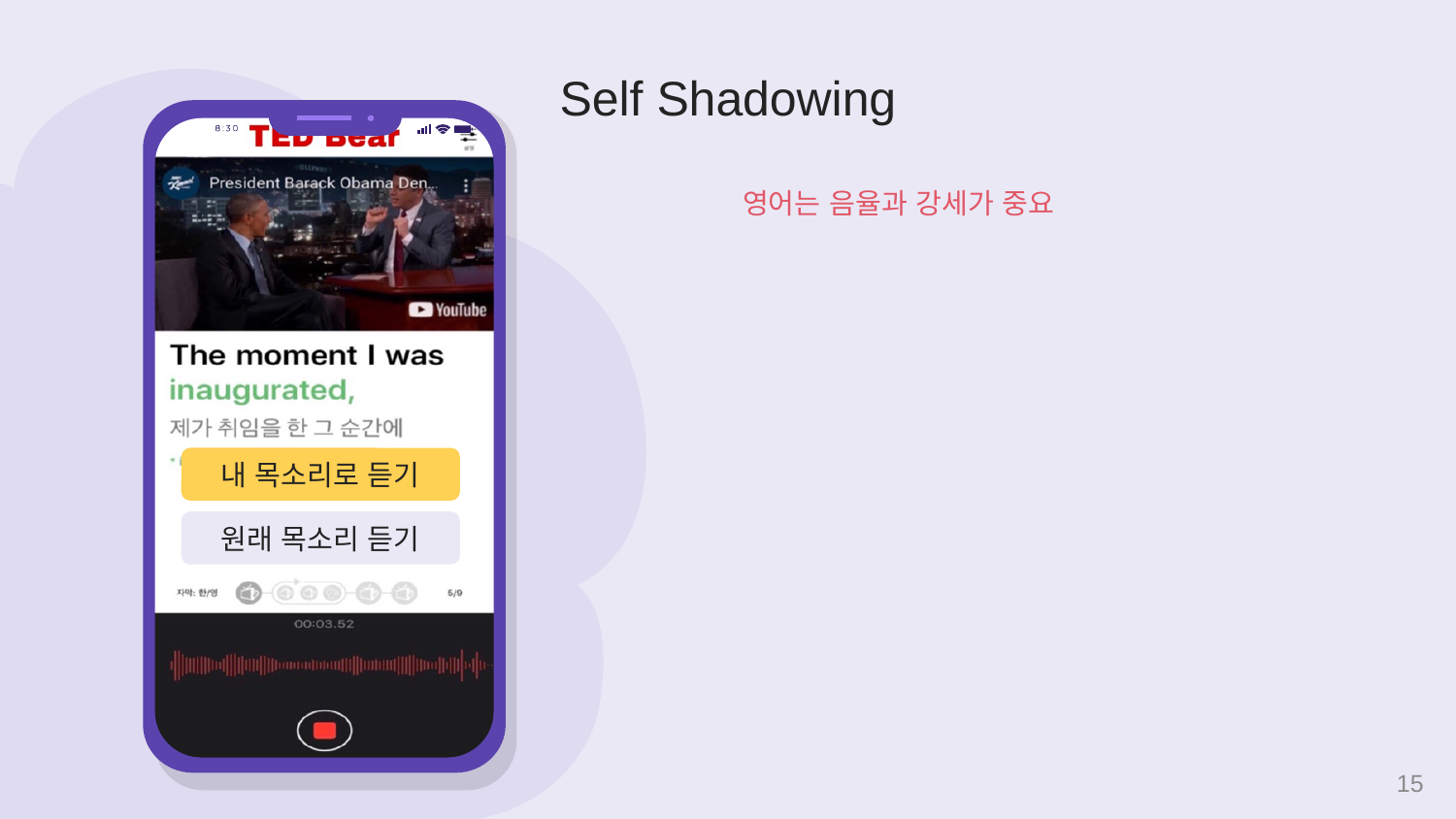

# Self Shadowing

영어는 음율과 강세가 중요
내 목소리로 듣기
원래 목소리 듣기
15